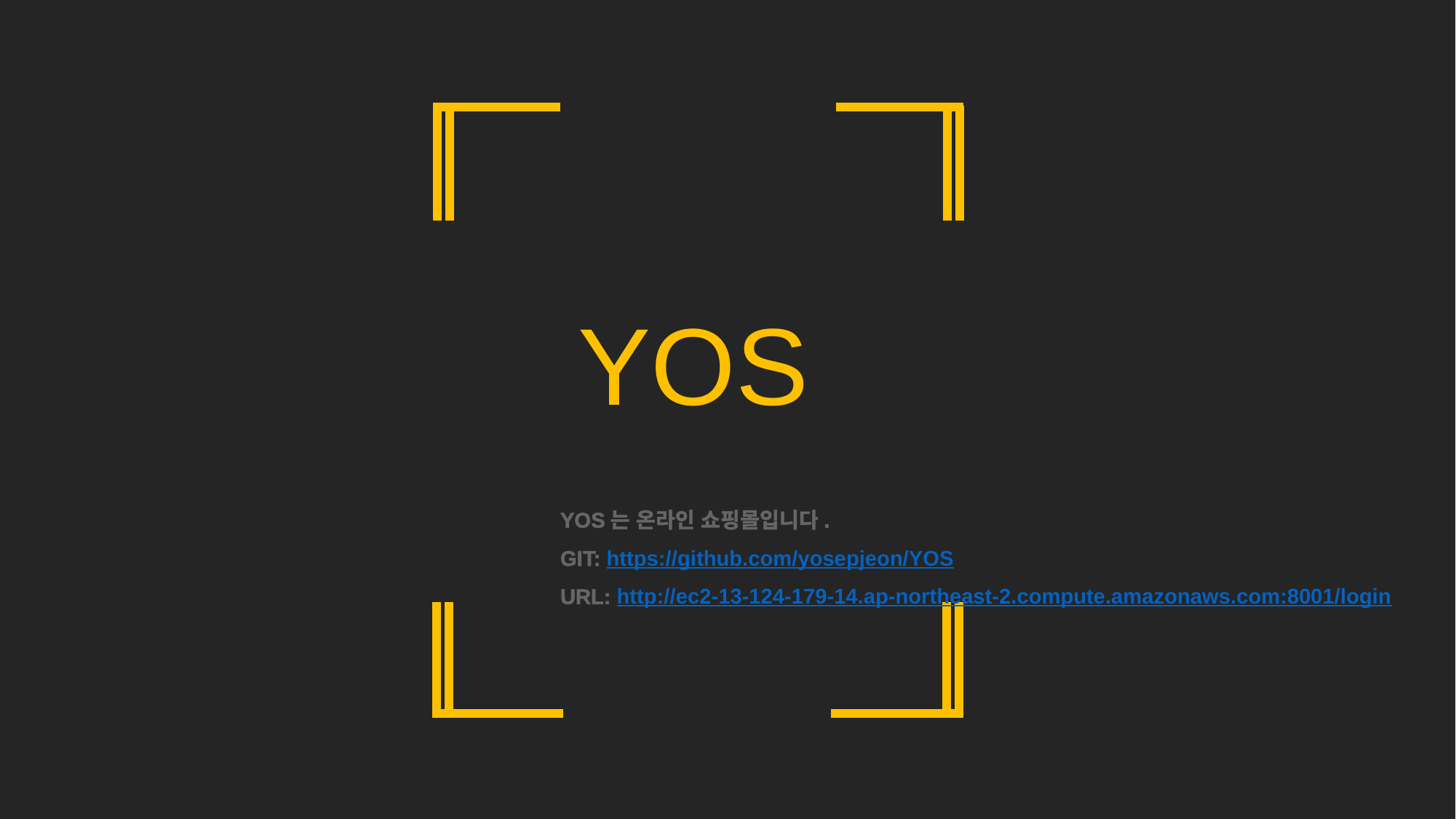

YOS
YOS는 온라인 쇼핑몰입니다.
GIT: https://github.com/yosepjeon/YOS
URL: http://ec2-13-124-179-14.ap-northeast-2.compute.amazonaws.com:8001/login